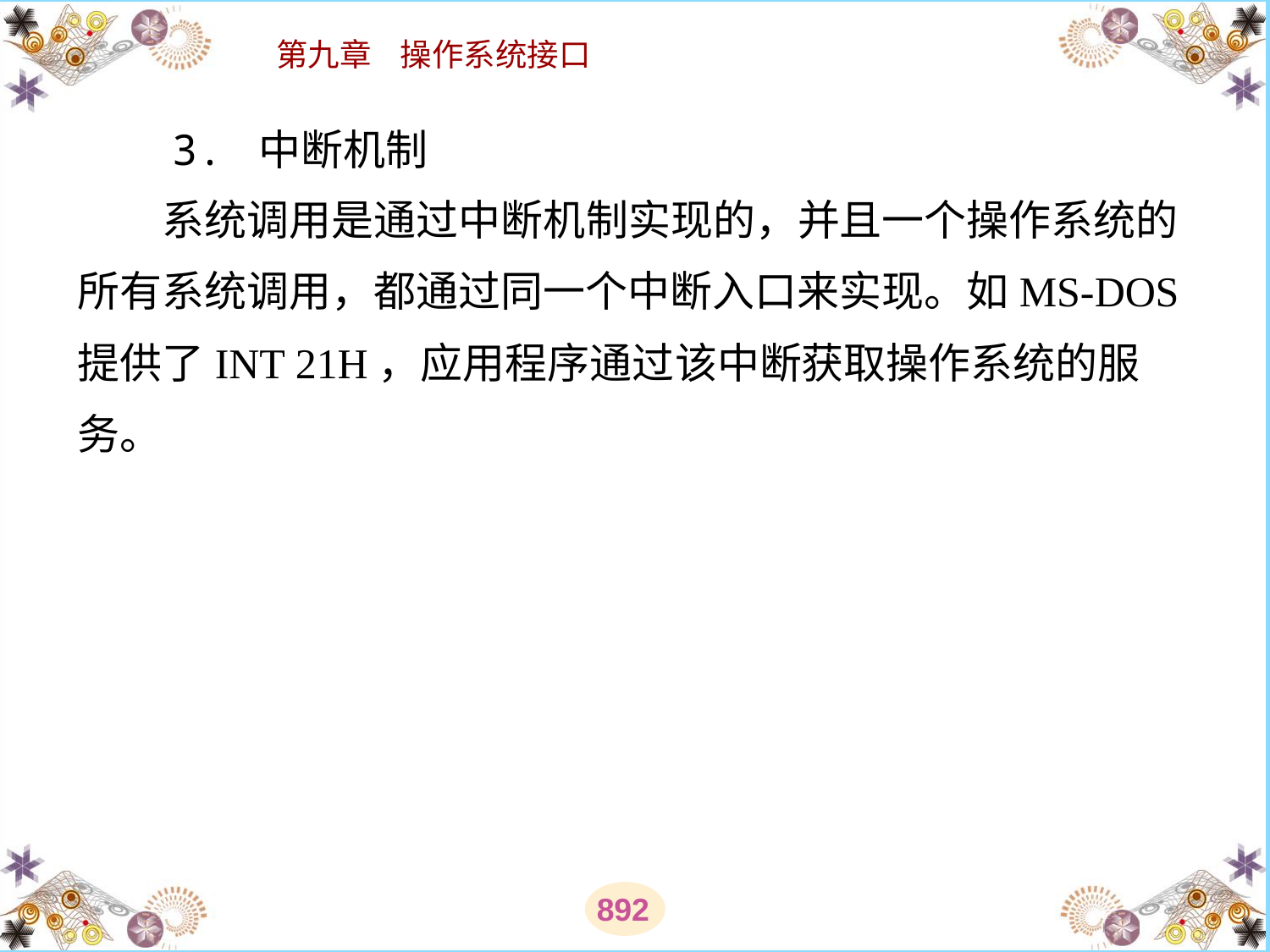

# 3. 中断机制 　　系统调用是通过中断机制实现的，并且一个操作系统的所有系统调用，都通过同一个中断入口来实现。如MS-DOS提供了INT 21H，应用程序通过该中断获取操作系统的服务。